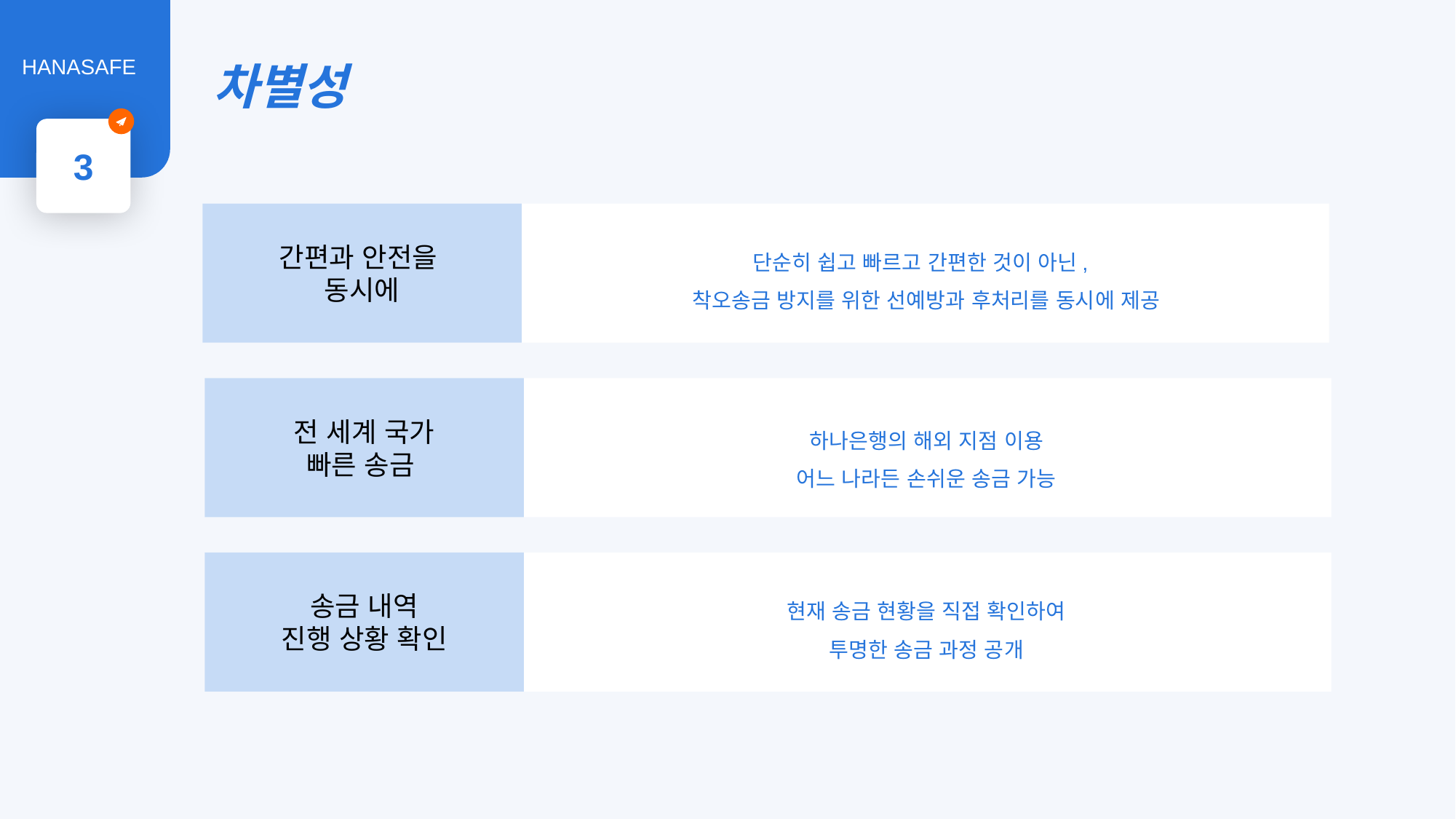

차별성
HANASAFE

3

간편과 안전을
동시에
단순히 쉽고 빠르고 간편한 것이 아닌,
착오송금 방지를 위한 선예방과 후처리를 동시에 제공

전 세계 국가
빠른 송금
하나은행의 해외 지점 이용
어느 나라든 손쉬운 송금 가능

송금 내역
진행 상황 확인
현재 송금 현황을 직접 확인하여
투명한 송금 과정 공개